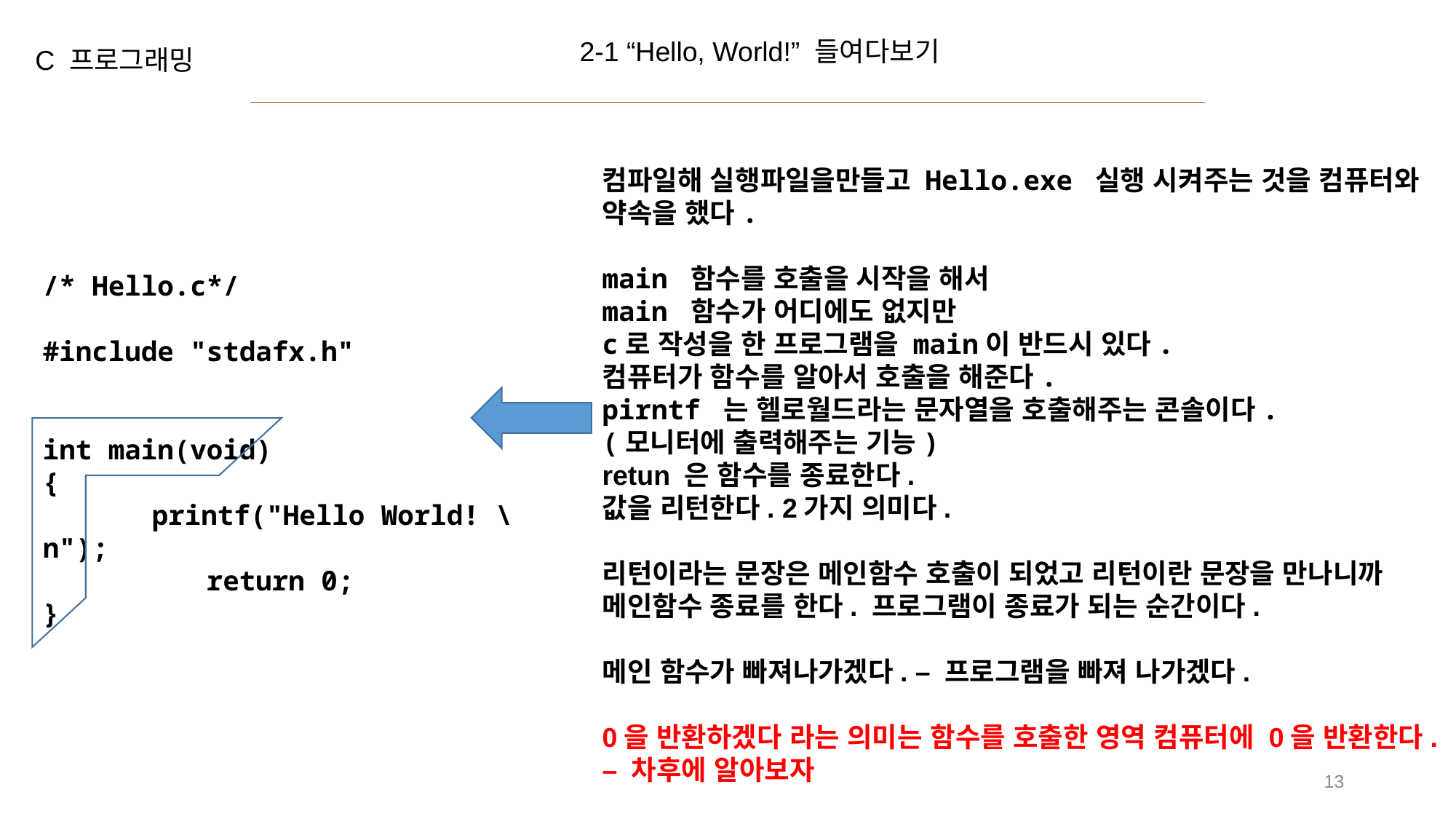

2-1 “Hello, World!” 들여다보기
C 프로그래밍
컴파일해 실행파일을만들고 Hello.exe 실행 시켜주는 것을 컴퓨터와 약속을 했다.

main 함수를 호출을 시작을 해서
main 함수가 어디에도 없지만
c로 작성을 한 프로그램을 main이 반드시 있다.
컴퓨터가 함수를 알아서 호출을 해준다.
pirntf 는 헬로월드라는 문자열을 호출해주는 콘솔이다.
(모니터에 출력해주는 기능)
retun 은 함수를 종료한다.
값을 리턴한다. 2가지 의미다.

리턴이라는 문장은 메인함수 호출이 되었고 리턴이란 문장을 만나니까 메인함수 종료를 한다. 프로그램이 종료가 되는 순간이다.

메인 함수가 빠져나가겠다. – 프로그램을 빠져 나가겠다.

0을 반환하겠다 라는 의미는 함수를 호출한 영역 컴퓨터에 0을 반환한다. – 차후에 알아보자
/* Hello.c*/

#include "stdafx.h"

int main(void)
{
	printf("Hello World! \n");
    	return 0;
}

13